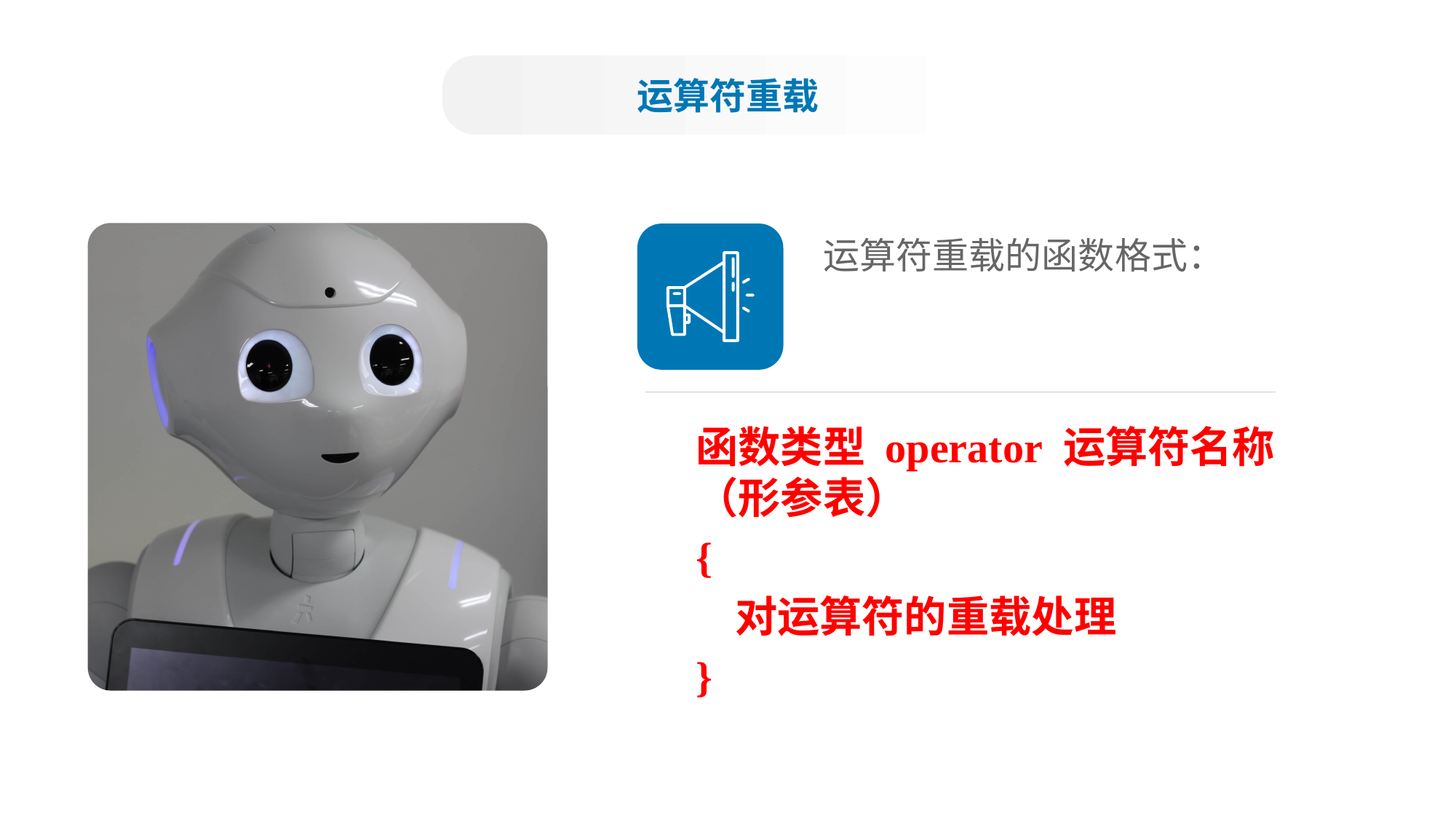

运算符重载

运算符重载的函数格式：

函数类型 operator 运算符名称（形参表）
{
   对运算符的重载处理
}